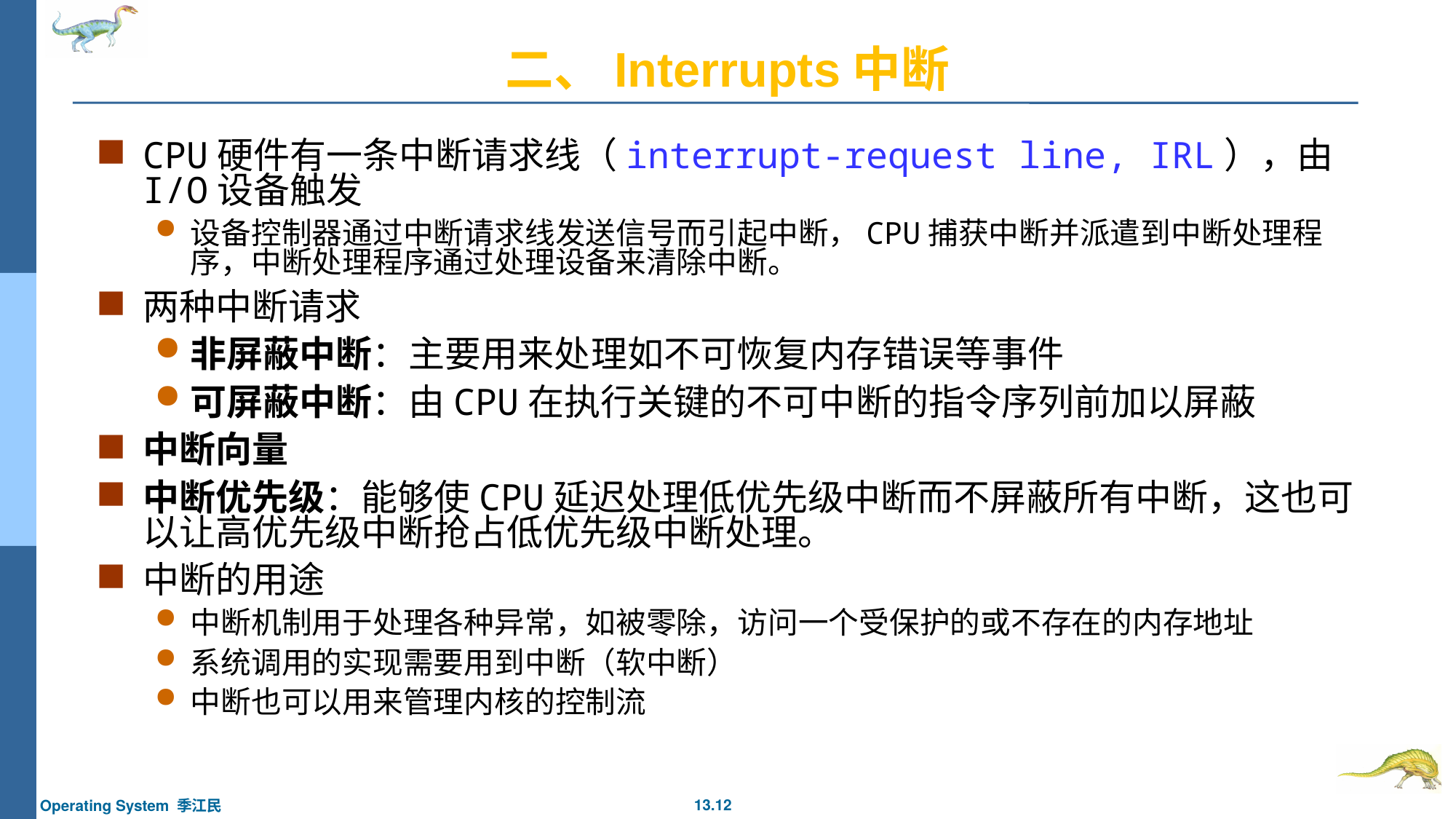

# 二、Interrupts中断
CPU硬件有一条中断请求线（interrupt-request line, IRL），由I/O设备触发
设备控制器通过中断请求线发送信号而引起中断，CPU捕获中断并派遣到中断处理程序，中断处理程序通过处理设备来清除中断。
两种中断请求
非屏蔽中断：主要用来处理如不可恢复内存错误等事件
可屏蔽中断：由CPU在执行关键的不可中断的指令序列前加以屏蔽
中断向量
中断优先级：能够使CPU延迟处理低优先级中断而不屏蔽所有中断，这也可以让高优先级中断抢占低优先级中断处理。
中断的用途
中断机制用于处理各种异常，如被零除，访问一个受保护的或不存在的内存地址
系统调用的实现需要用到中断（软中断）
中断也可以用来管理内核的控制流